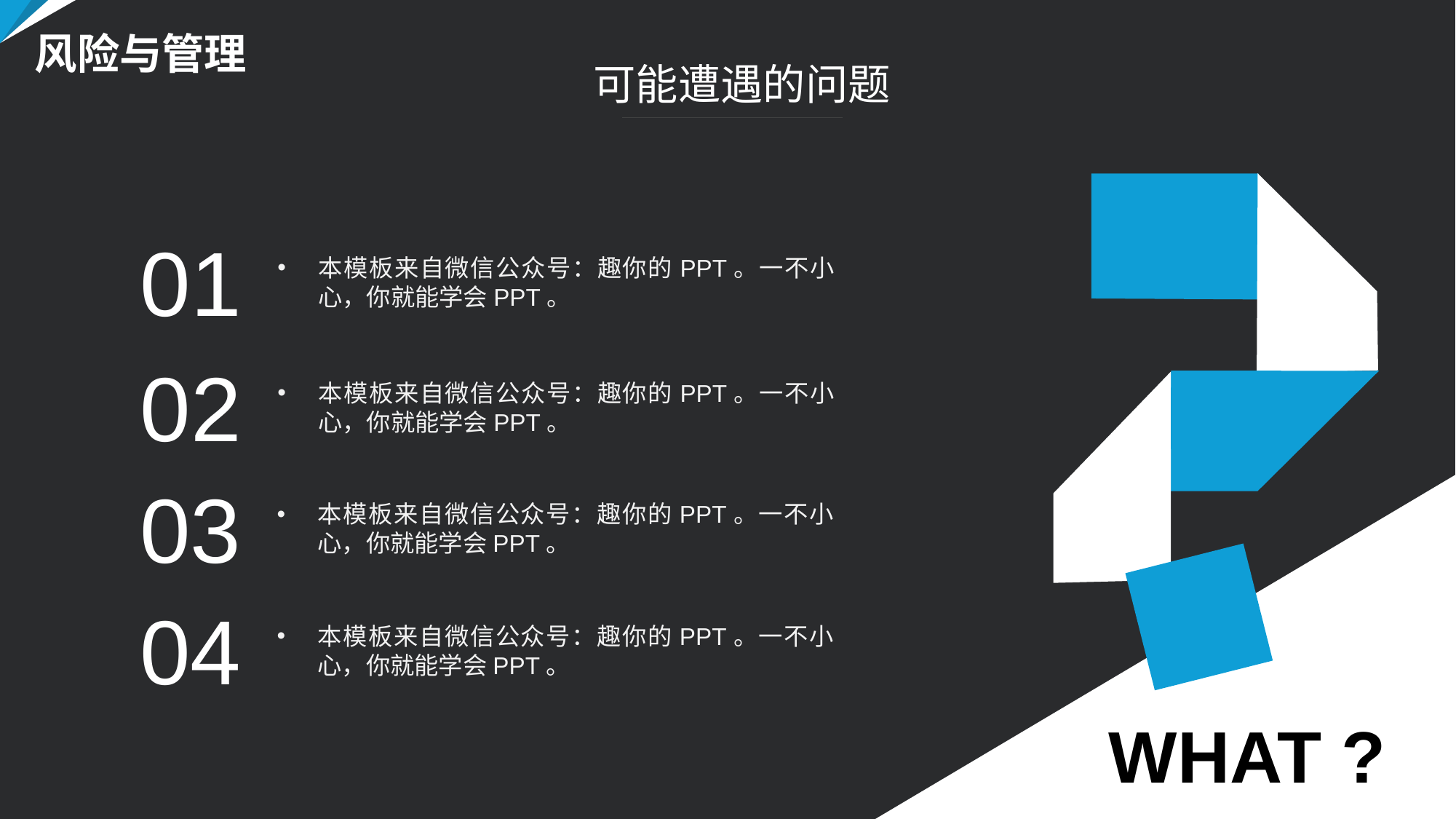

风险与管理
可能遭遇的问题

01
本模板来自微信公众号：趣你的PPT。一不小心，你就能学会PPT。
02
本模板来自微信公众号：趣你的PPT。一不小心，你就能学会PPT。
03

本模板来自微信公众号：趣你的PPT。一不小心，你就能学会PPT。
04
本模板来自微信公众号：趣你的PPT。一不小心，你就能学会PPT。
WHAT ?